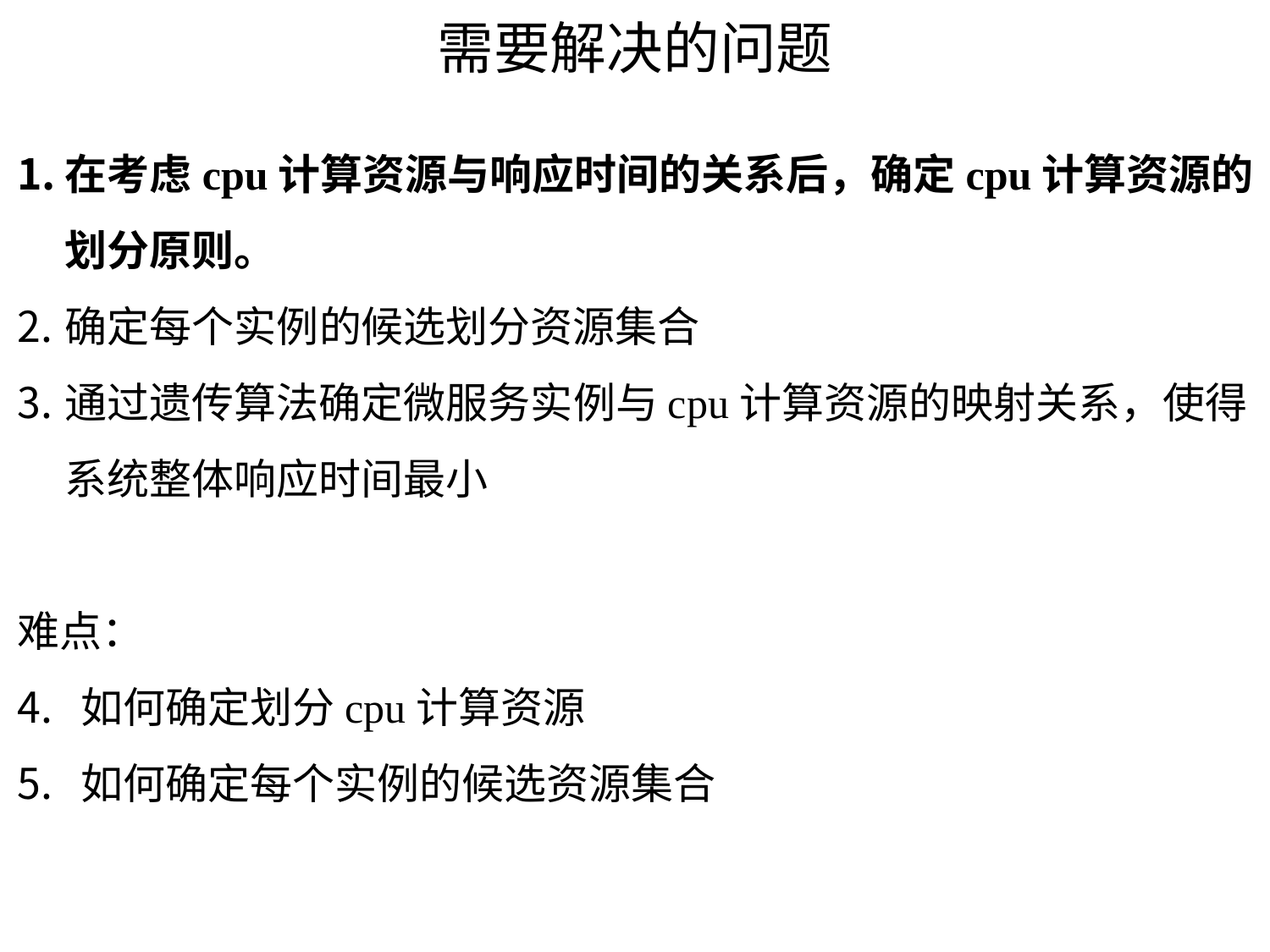

需要解决的问题
在考虑cpu计算资源与响应时间的关系后，确定cpu计算资源的划分原则。
确定每个实例的候选划分资源集合
通过遗传算法确定微服务实例与cpu计算资源的映射关系，使得系统整体响应时间最小

难点：
如何确定划分cpu计算资源
如何确定每个实例的候选资源集合